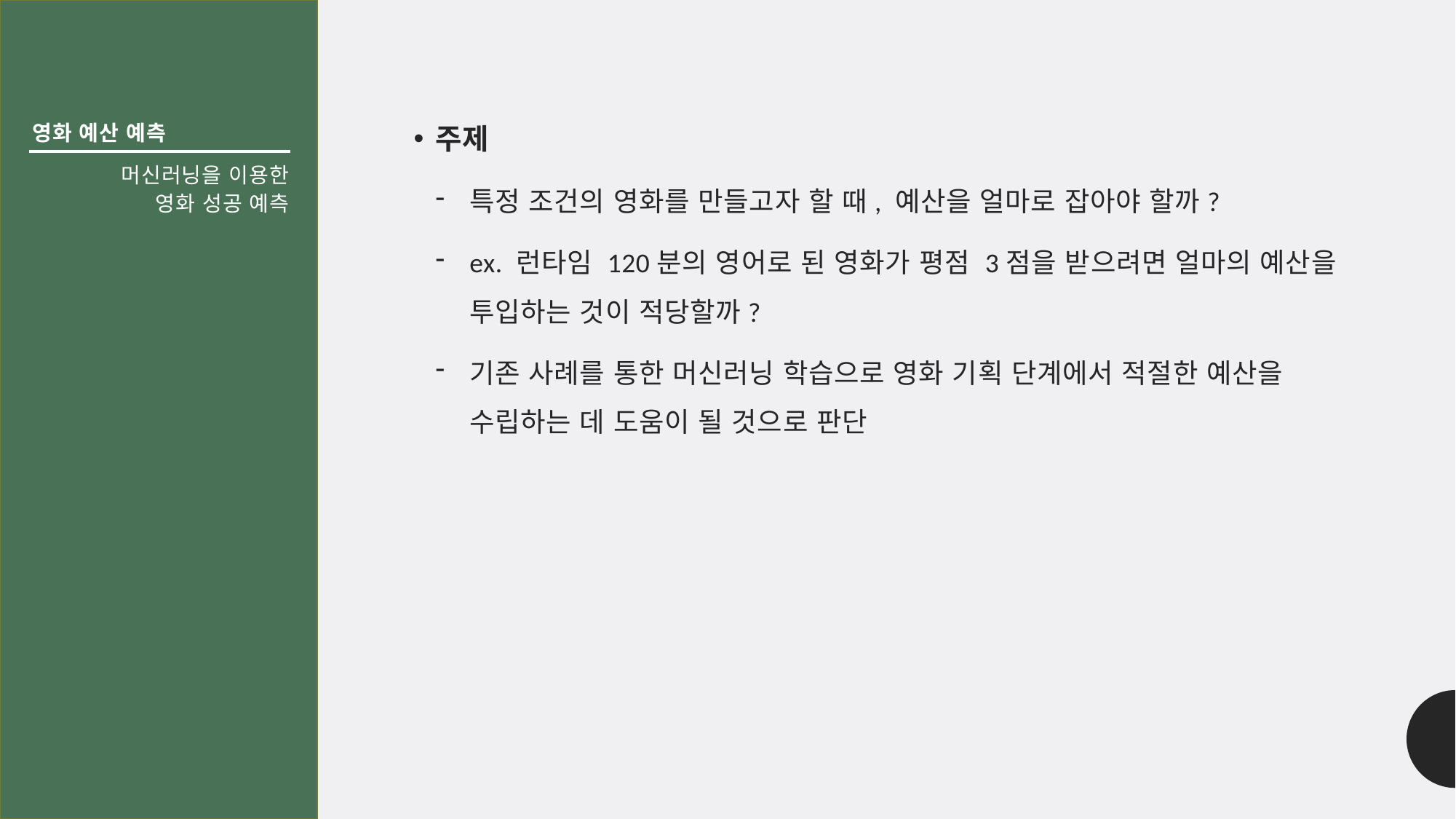

영화 예산 예측
주제
특정 조건의 영화를 만들고자 할 때, 예산을 얼마로 잡아야 할까?
ex. 런타임 120분의 영어로 된 영화가 평점 3점을 받으려면 얼마의 예산을 투입하는 것이 적당할까?
기존 사례를 통한 머신러닝 학습으로 영화 기획 단계에서 적절한 예산을 수립하는 데 도움이 될 것으로 판단
# 머신러닝을 이용한 영화 성공 예측